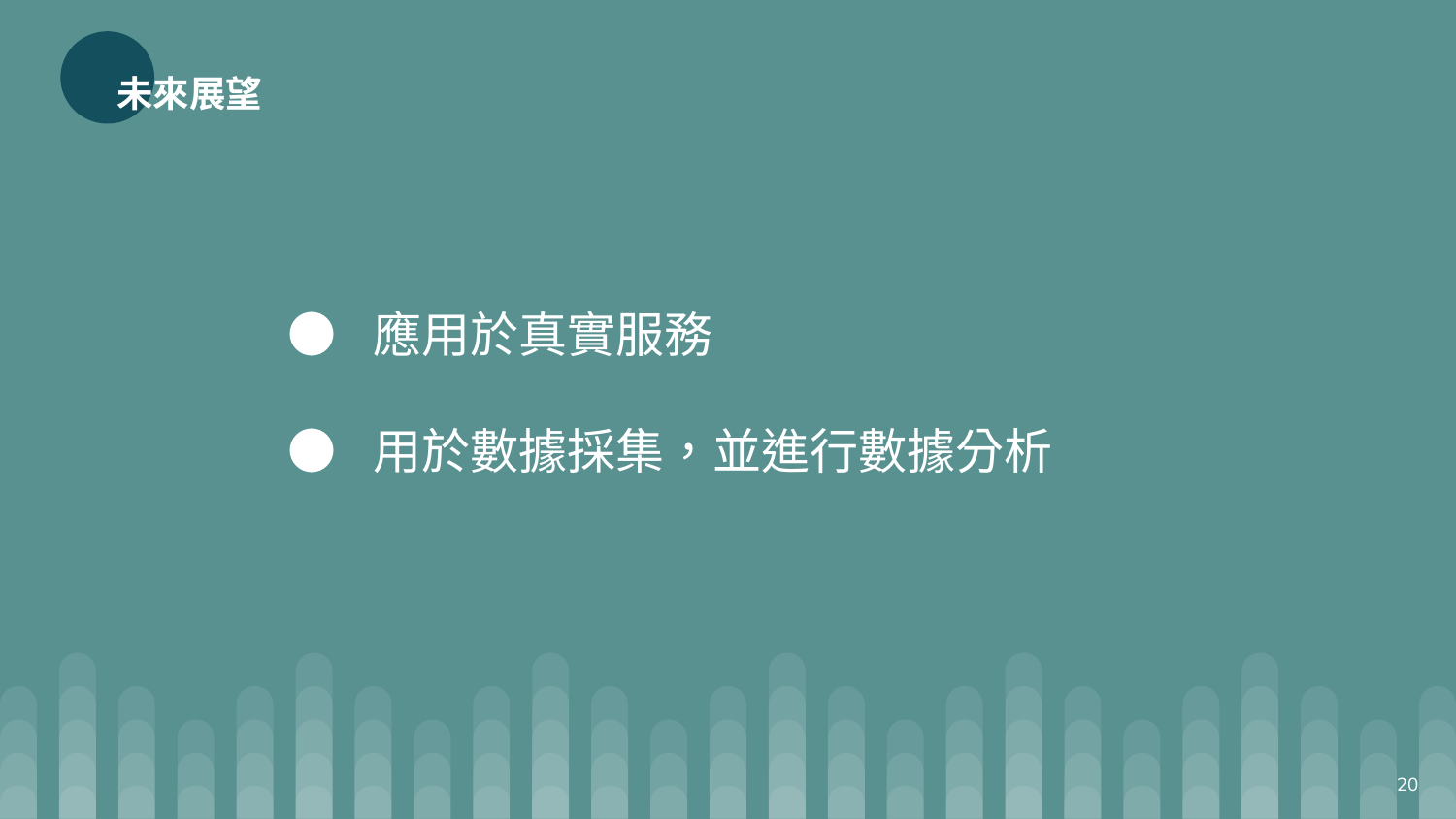

# 未來展望
●  應用於真實服務

●  用於數據採集，並進行數據分析
20